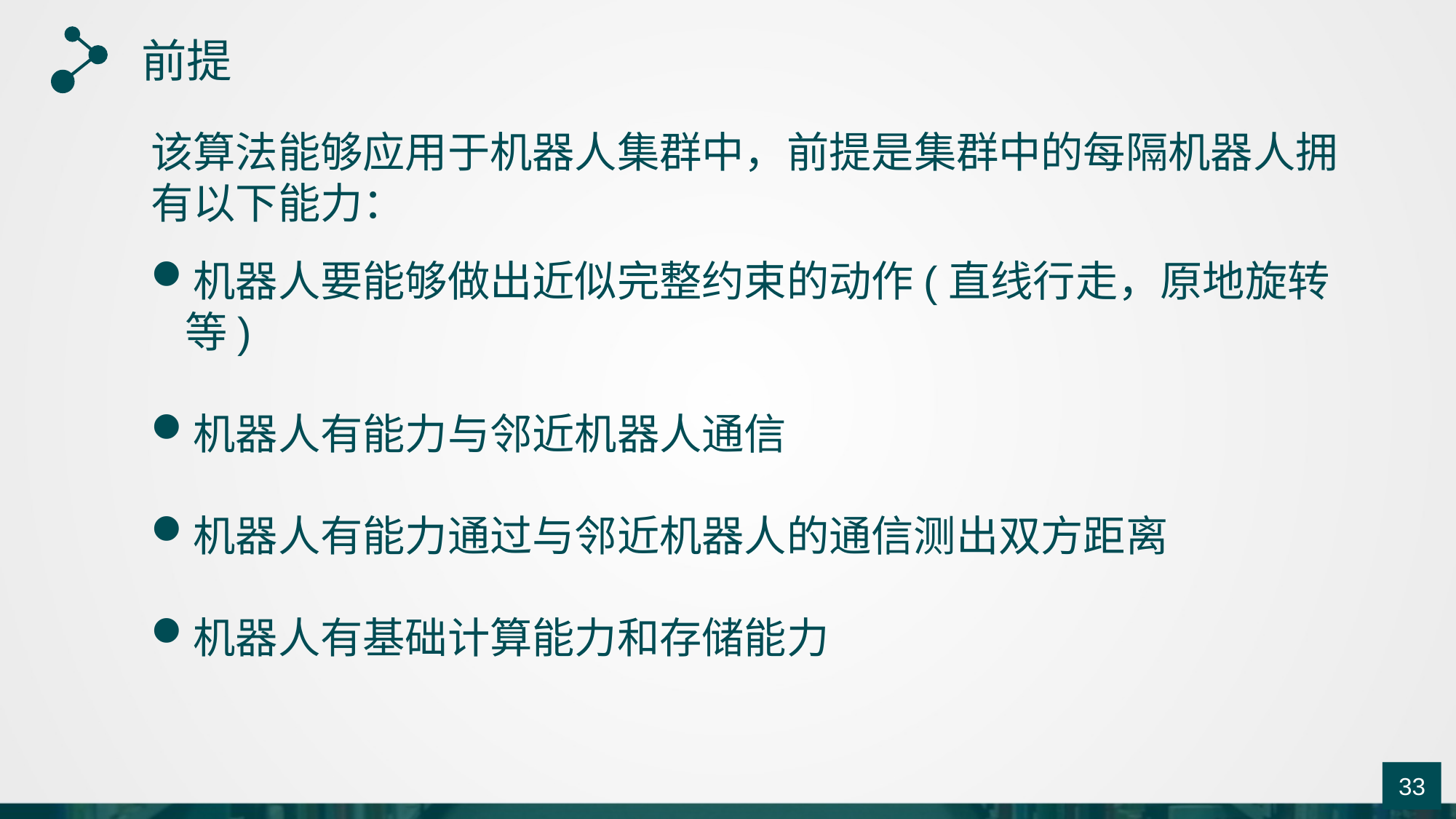

前提
该算法能够应用于机器人集群中，前提是集群中的每隔机器人拥有以下能力：
机器人要能够做出近似完整约束的动作(直线行走，原地旋转等)

机器人有能力与邻近机器人通信

机器人有能力通过与邻近机器人的通信测出双方距离

机器人有基础计算能力和存储能力